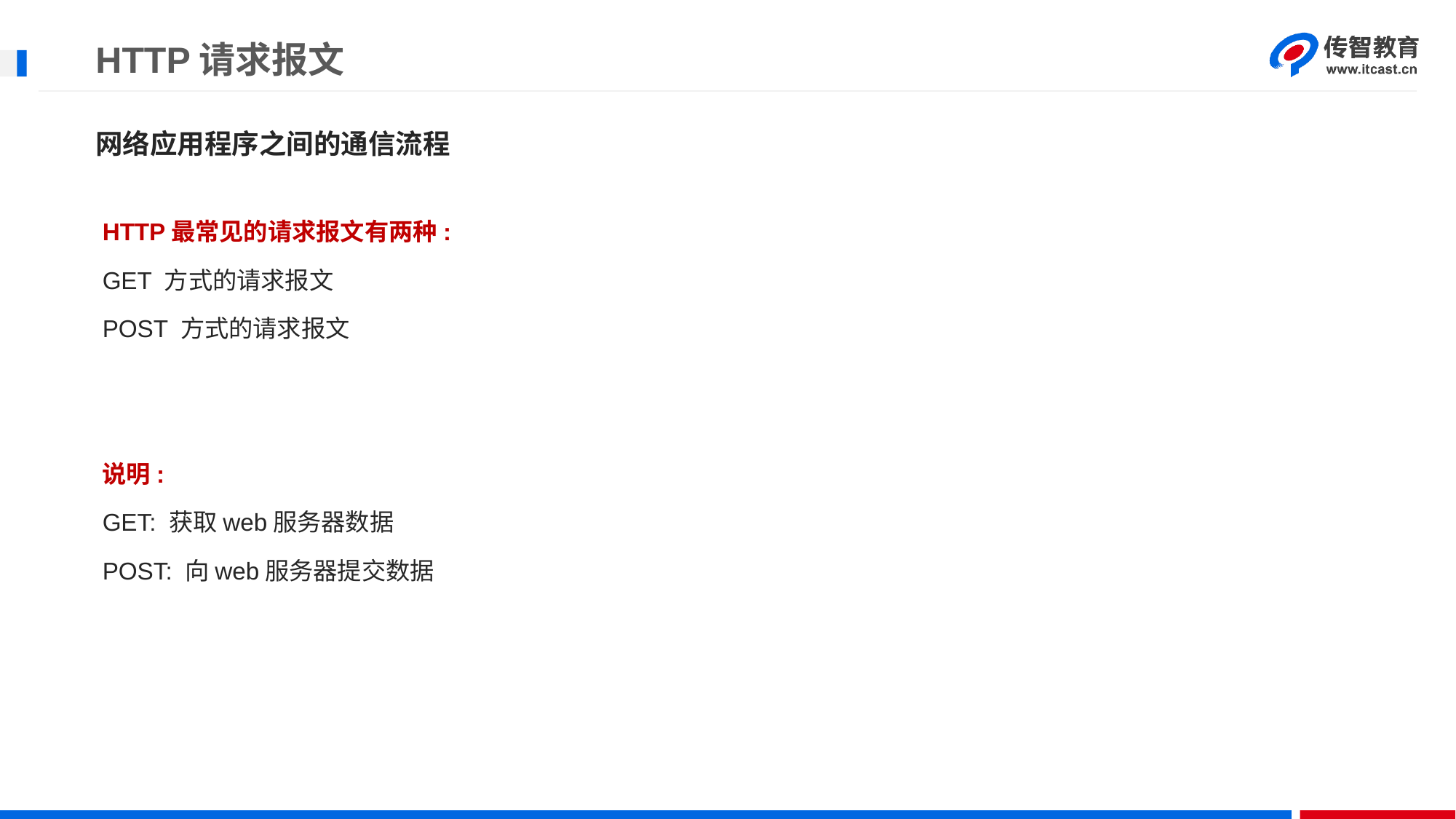

# HTTP请求报文
网络应用程序之间的通信流程
HTTP最常见的请求报文有两种:
GET 方式的请求报文
POST 方式的请求报文

说明:
GET: 获取web服务器数据
POST: 向web服务器提交数据